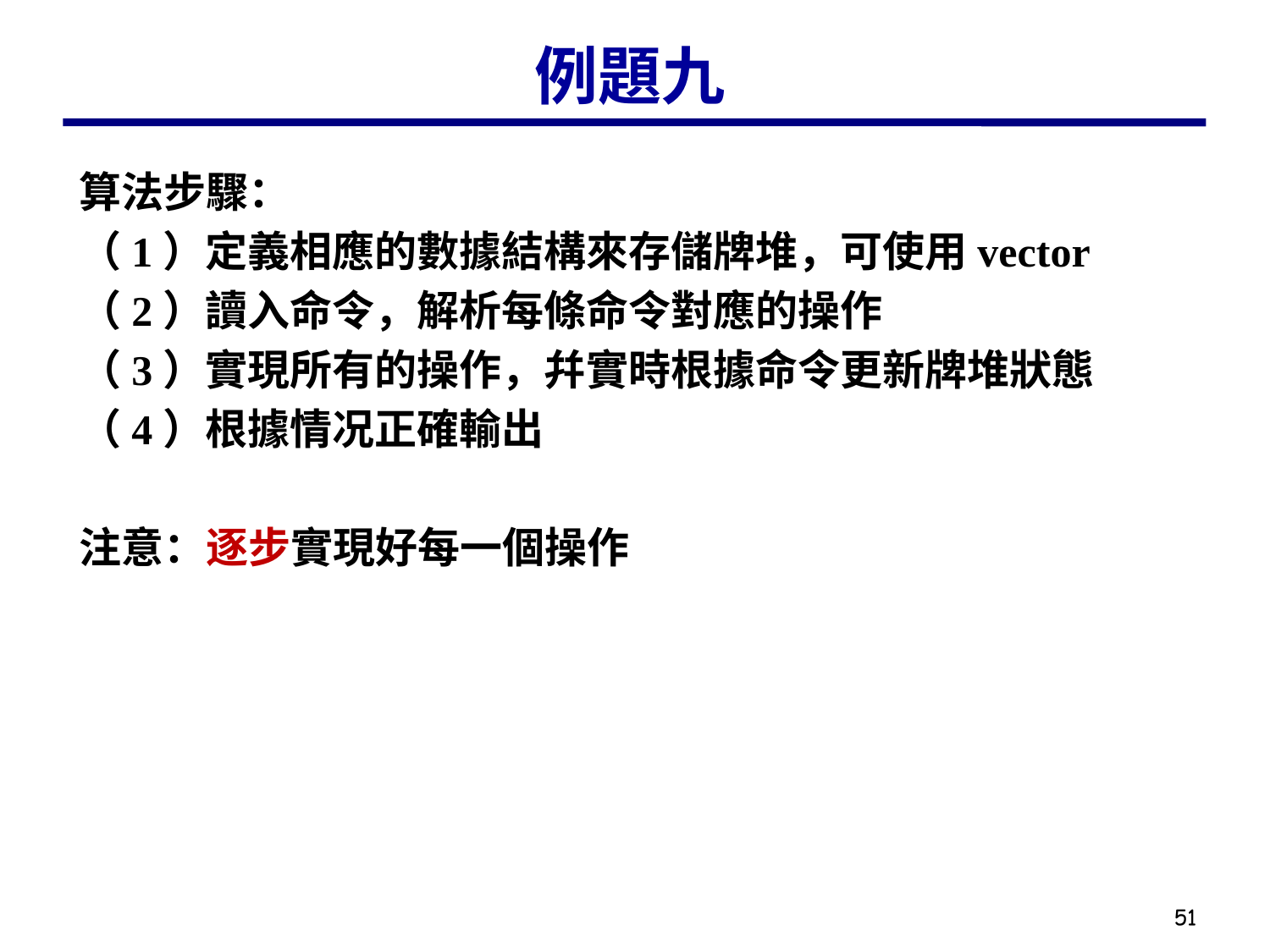

# 例題九
算法步驟：
（1）定義相應的數據結構來存儲牌堆，可使用vector
（2）讀入命令，解析每條命令對應的操作
（3）實現所有的操作，幷實時根據命令更新牌堆狀態
（4）根據情况正確輸出

注意：逐步實現好每一個操作